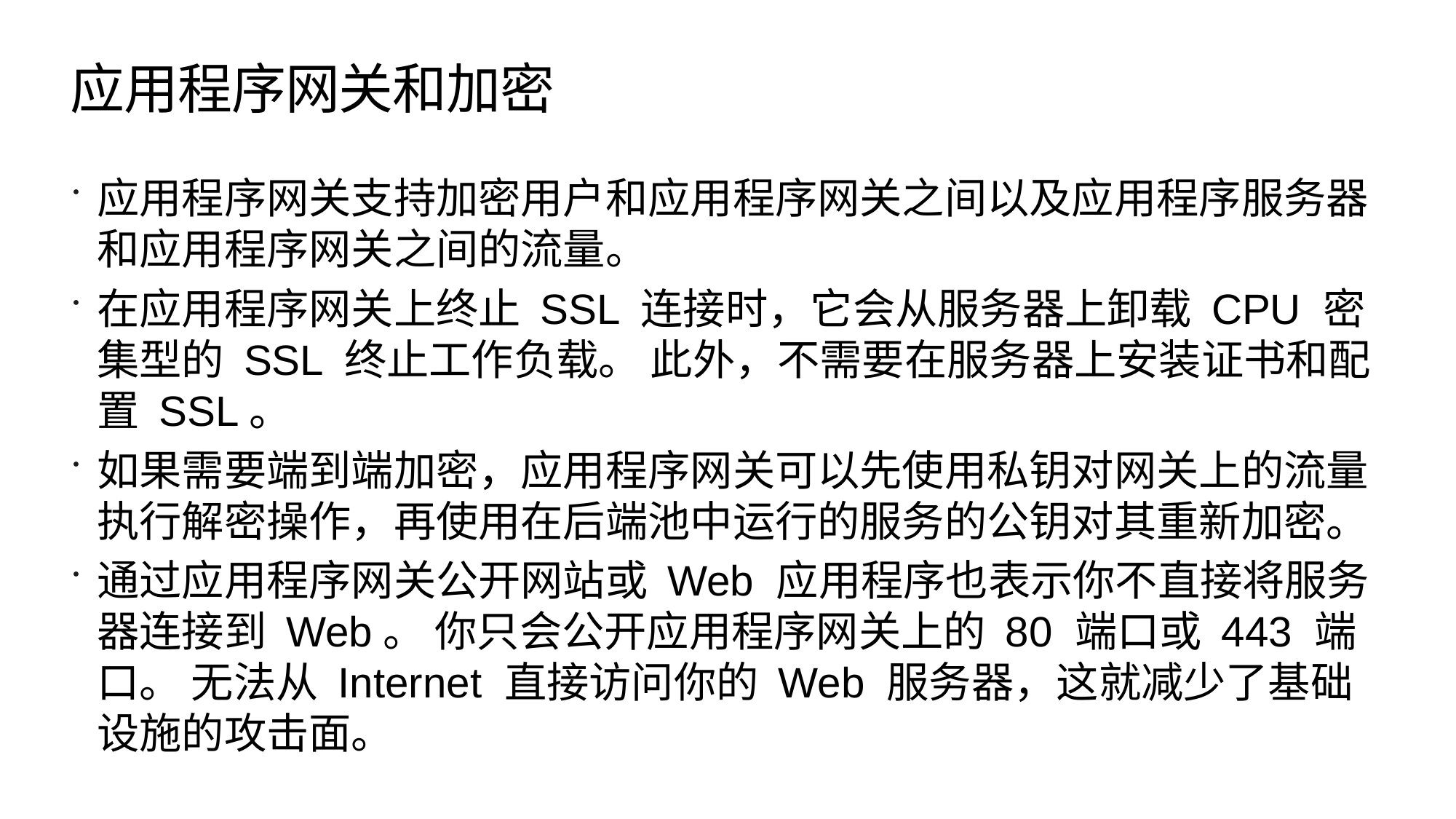

# 应用程序网关和加密
应用程序网关支持加密用户和应用程序网关之间以及应用程序服务器和应用程序网关之间的流量。
在应用程序网关上终止 SSL 连接时，它会从服务器上卸载 CPU 密集型的 SSL 终止工作负载。 此外，不需要在服务器上安装证书和配置 SSL。
如果需要端到端加密，应用程序网关可以先使用私钥对网关上的流量执行解密操作，再使用在后端池中运行的服务的公钥对其重新加密。
通过应用程序网关公开网站或 Web 应用程序也表示你不直接将服务器连接到 Web。 你只会公开应用程序网关上的 80 端口或 443 端口。 无法从 Internet 直接访问你的 Web 服务器，这就减少了基础设施的攻击面。